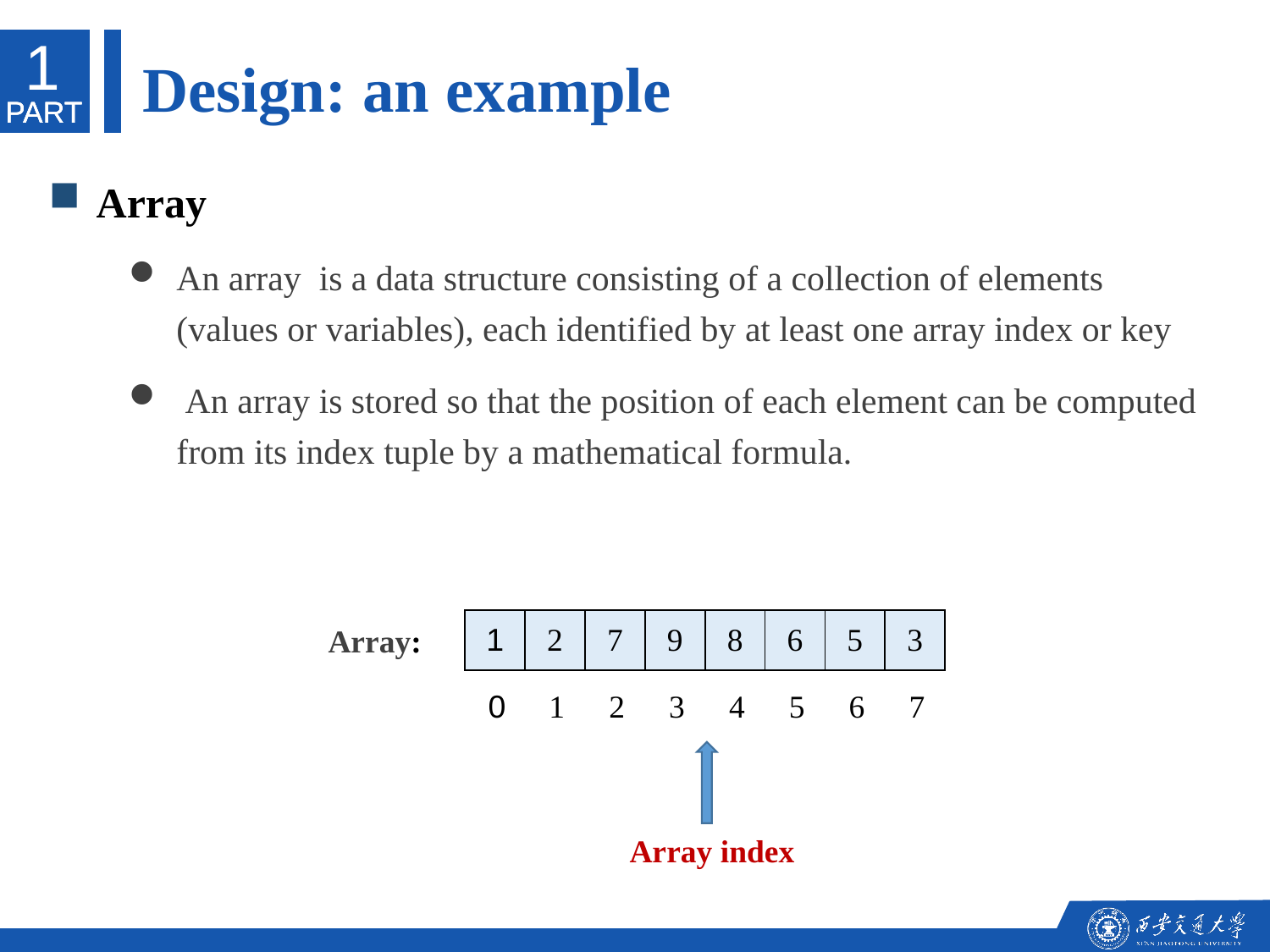

1
Design: an example
PART
PART
PART
Array

An array  is a data structure consisting of a collection of elements (values or variables), each identified by at least one array index or key
 An array is stored so that the position of each element can be computed from its index tuple by a mathematical formula.
点击添加文本
点击添加文本
点击添加文本
| 1 | 2 | 7 | 9 | 8 | 6 | 5 | 3 |
| --- | --- | --- | --- | --- | --- | --- | --- |
Array:
| 0 | 1 | 2 | 3 | 4 | 5 | 6 | 7 |
| --- | --- | --- | --- | --- | --- | --- | --- |

点击添加文本
Array index